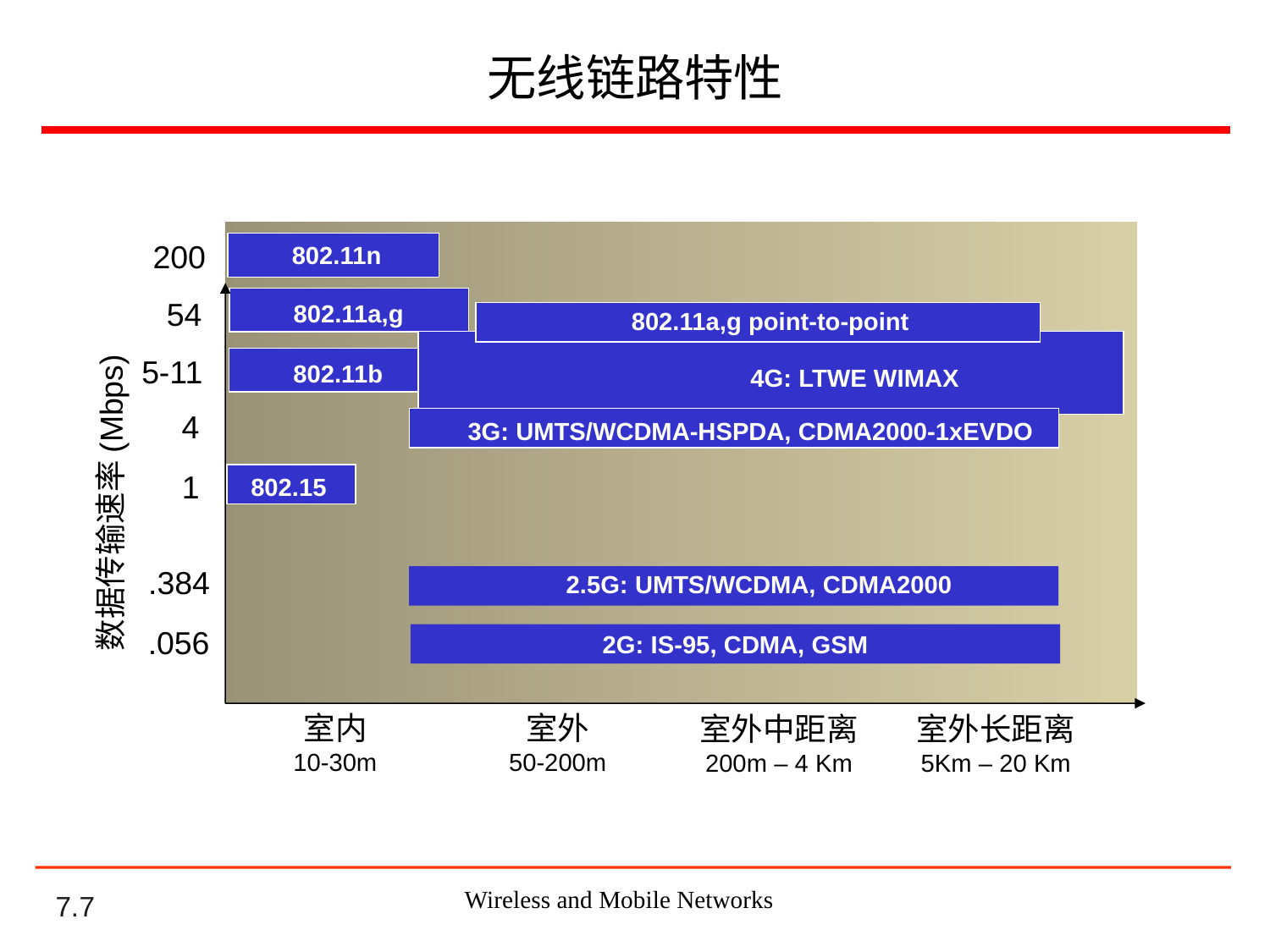

# 无线链路特性

200

802.11n

54
802.11a,g
802.11a,g point-to-point

5-11

802.11b
4G: LTWE WIMAX
4

3G: UMTS/WCDMA-HSPDA, CDMA2000-1xEVDO
数据传输速率(Mbps)
1

802.15
.384
2.5G: UMTS/WCDMA, CDMA2000

.056
2G: IS-95, CDMA, GSM

室内
10-30m
室外
50-200m
室外中距离
200m – 4 Km
室外长距离
5Km – 20 Km